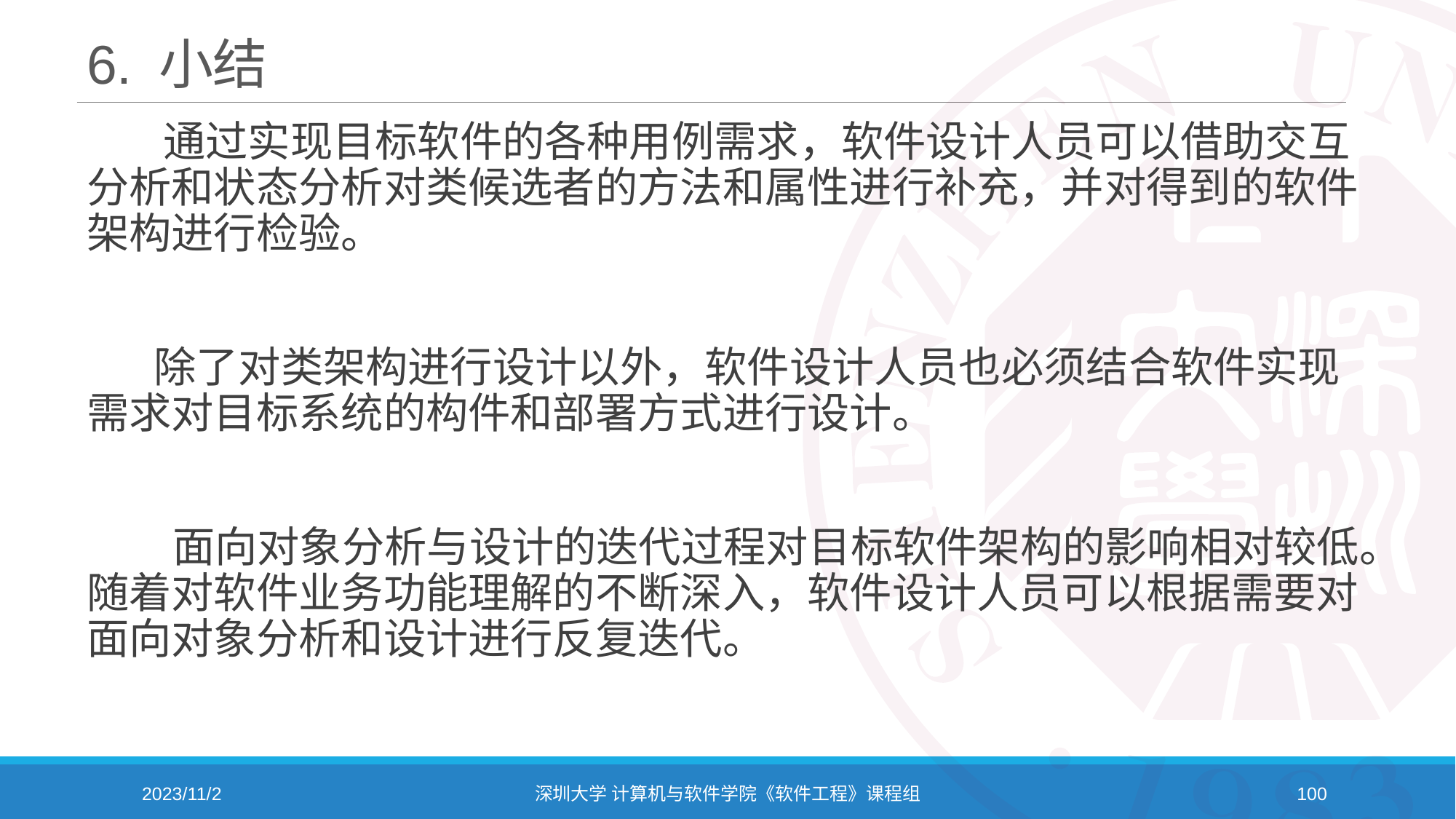

# 6. 小结
       通过实现目标软件的各种用例需求，软件设计人员可以借助交互分析和状态分析对类候选者的方法和属性进行补充，并对得到的软件架构进行检验。

      除了对类架构进行设计以外，软件设计人员也必须结合软件实现需求对目标系统的构件和部署方式进行设计。

        面向对象分析与设计的迭代过程对目标软件架构的影响相对较低。随着对软件业务功能理解的不断深入，软件设计人员可以根据需要对面向对象分析和设计进行反复迭代。
2023/11/2
深圳大学 计算机与软件学院《软件工程》课程组
100